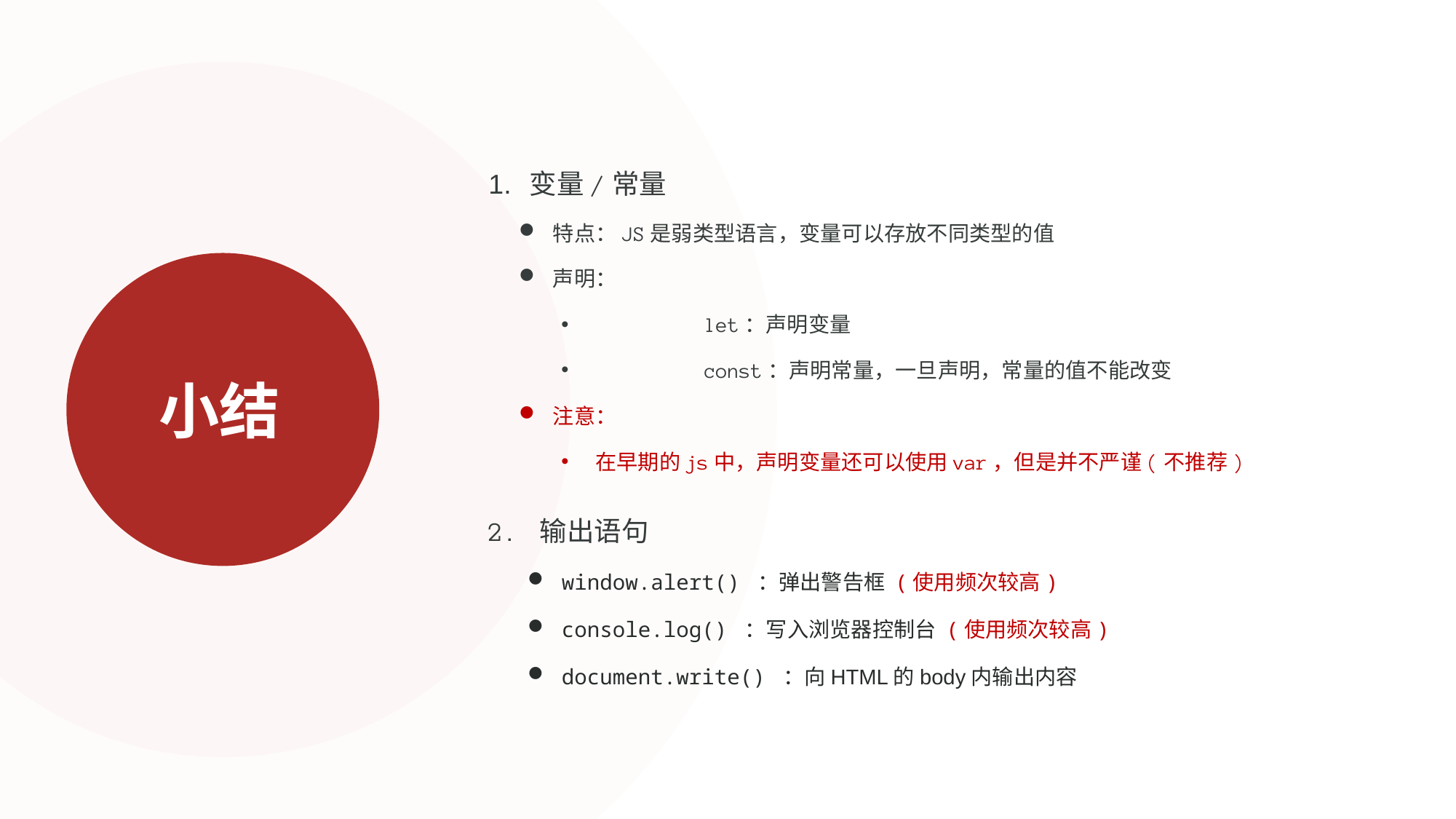

变量/常量
特点：JS是弱类型语言，变量可以存放不同类型的值
声明：
	let：声明变量
	const：声明常量，一旦声明，常量的值不能改变
注意：
在早期的js中，声明变量还可以使用var，但是并不严谨(不推荐)
2. 输出语句
window.alert() ：弹出警告框 (使用频次较高)
console.log() ：写入浏览器控制台 (使用频次较高)
document.write() ：向HTML的body内输出内容